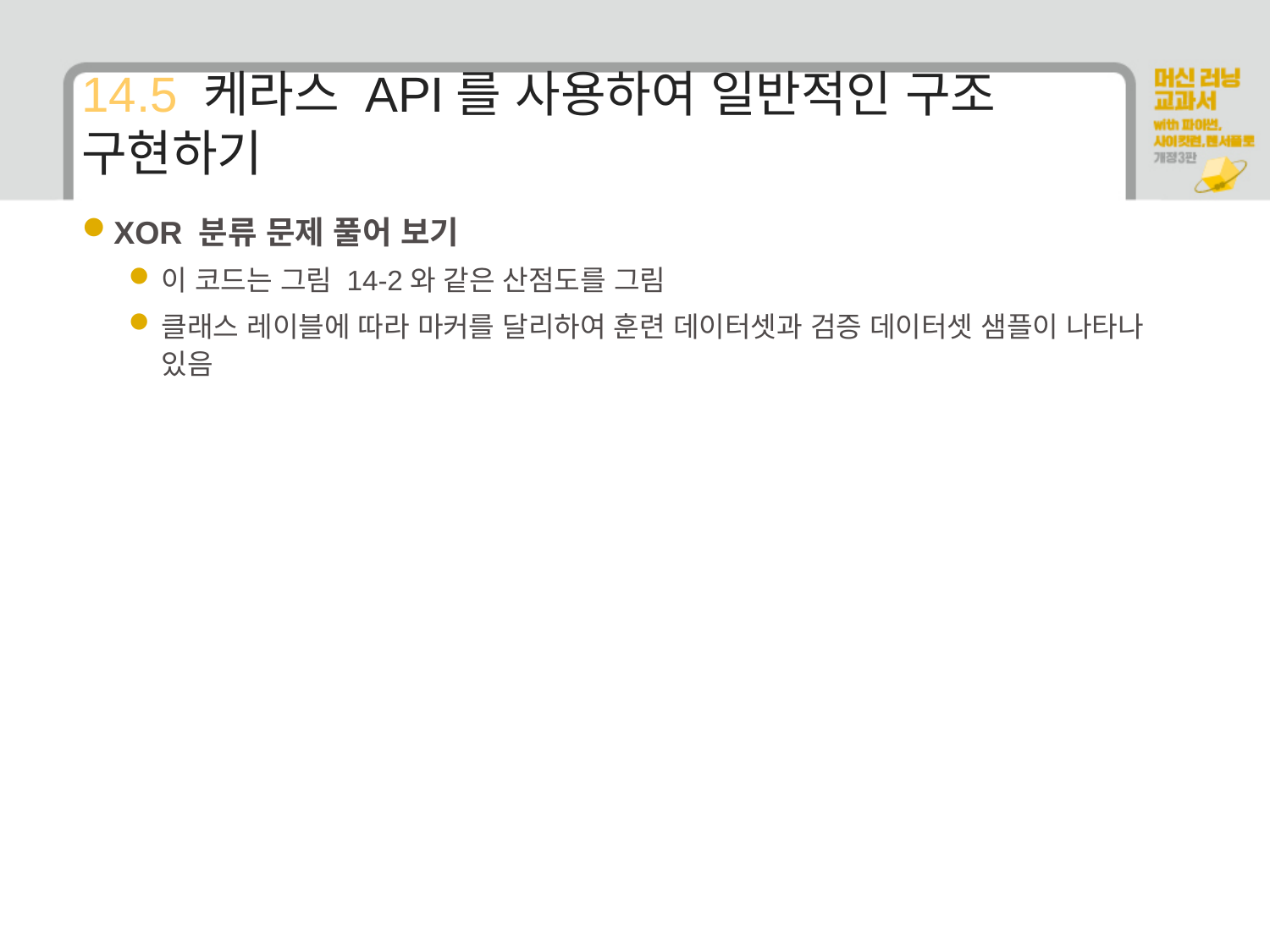

# 14.5 케라스 API를 사용하여 일반적인 구조 구현하기
XOR 분류 문제 풀어 보기
이 코드는 그림 14-2와 같은 산점도를 그림
클래스 레이블에 따라 마커를 달리하여 훈련 데이터셋과 검증 데이터셋 샘플이 나타나 있음